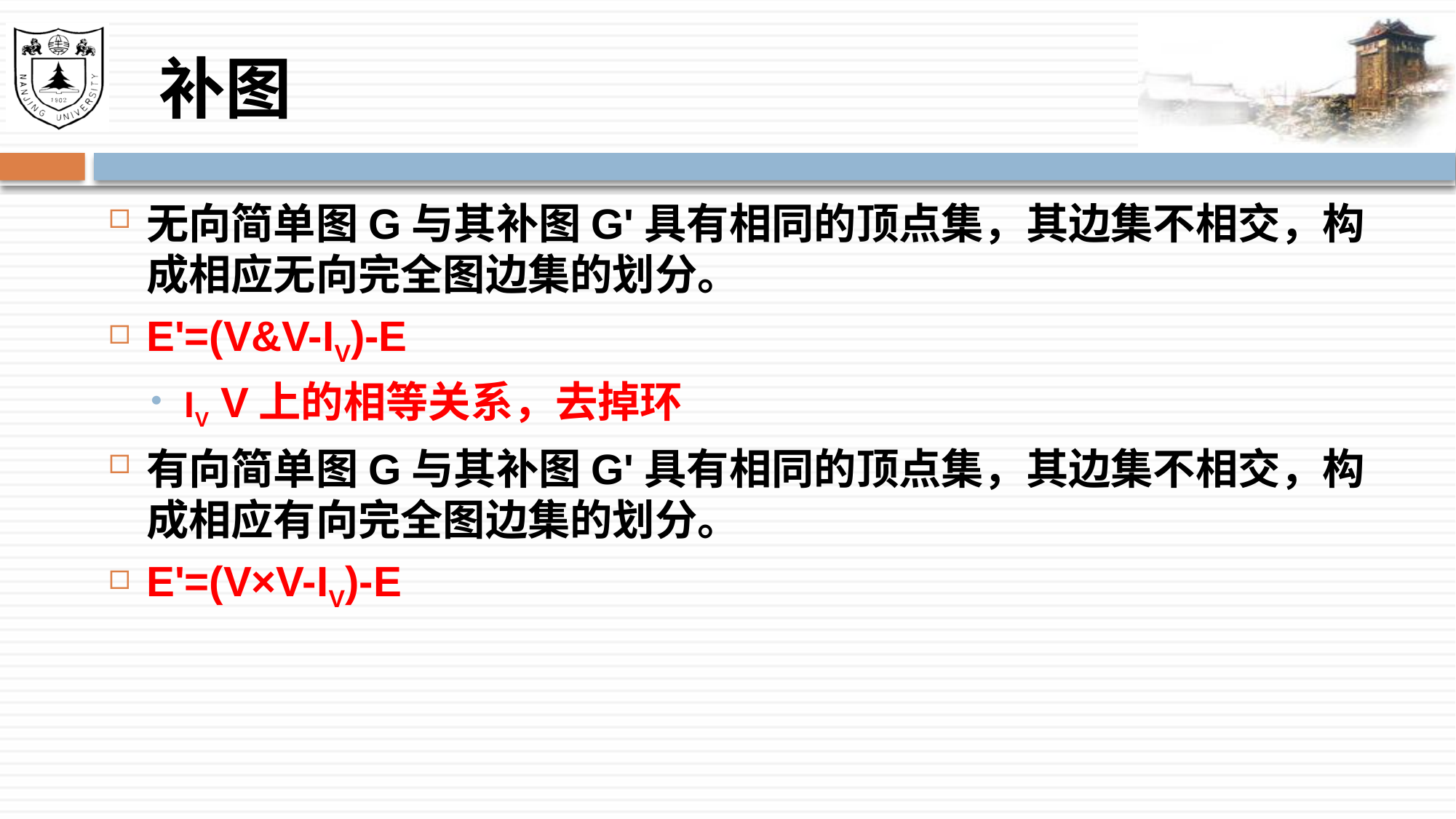

# 补图
无向简单图G与其补图G'具有相同的顶点集，其边集不相交，构成相应无向完全图边集的划分。
E'=(V&V-IV)-E
IV  V上的相等关系，去掉环
有向简单图G与其补图G'具有相同的顶点集，其边集不相交，构成相应有向完全图边集的划分。
E'=(V×V-IV)-E